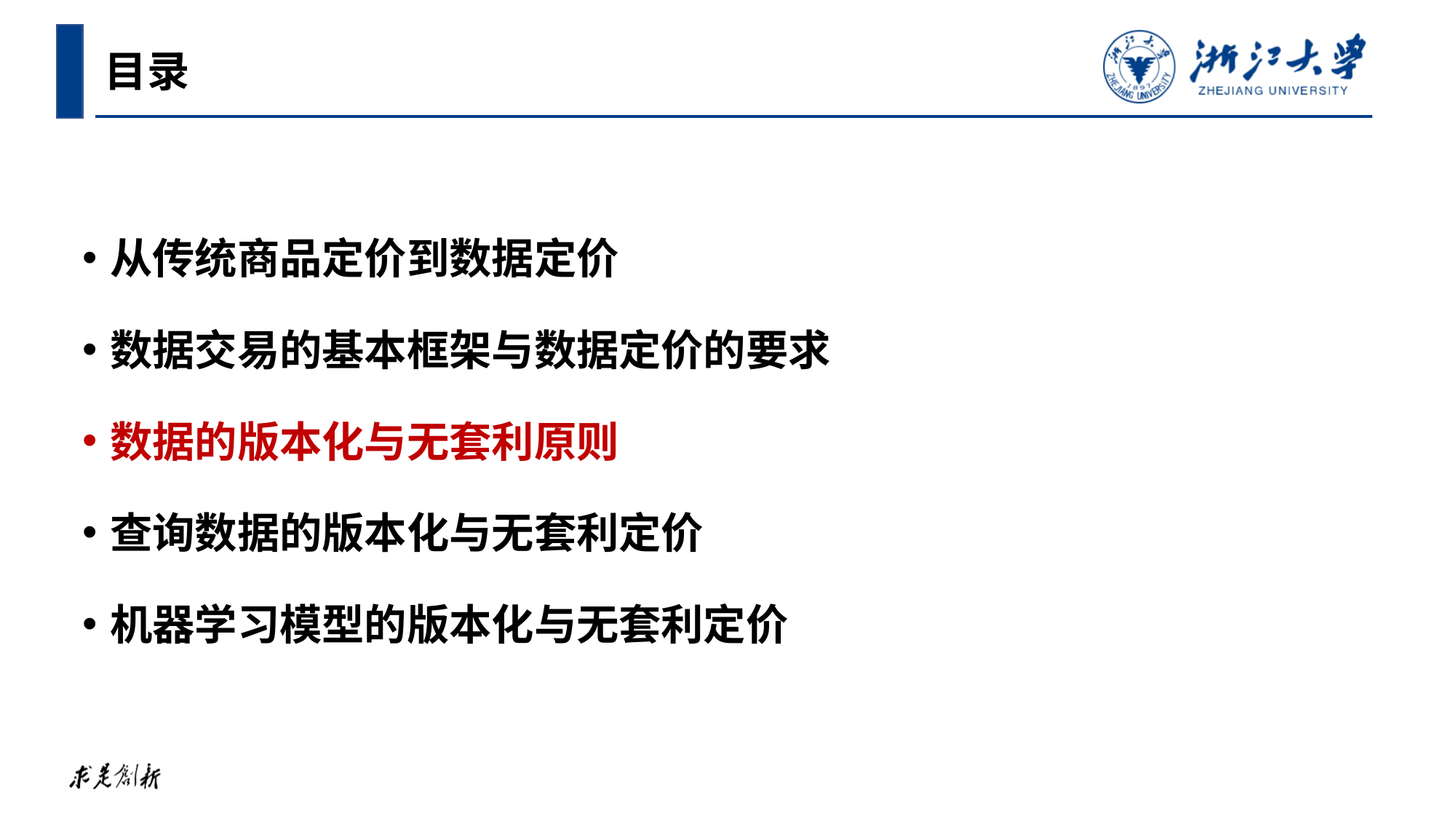

目录
从传统商品定价到数据定价
数据交易的基本框架与数据定价的要求
数据的版本化与无套利原则
查询数据的版本化与无套利定价
机器学习模型的版本化与无套利定价
10